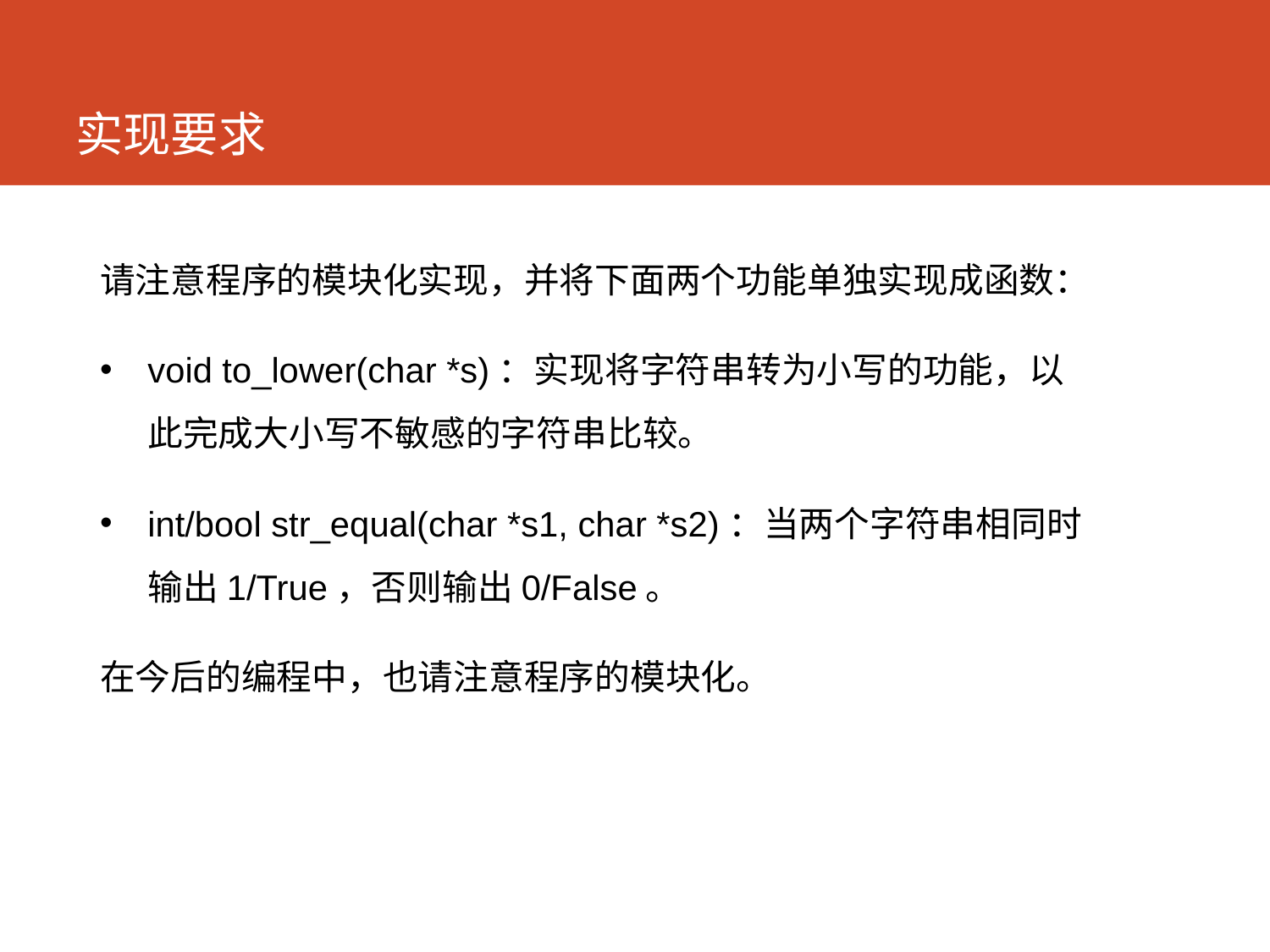

# 实现要求
请注意程序的模块化实现，并将下面两个功能单独实现成函数：
void to_lower(char *s)：实现将字符串转为小写的功能，以此完成大小写不敏感的字符串比较。
int/bool str_equal(char *s1, char *s2)：当两个字符串相同时输出1/True，否则输出0/False。
在今后的编程中，也请注意程序的模块化。